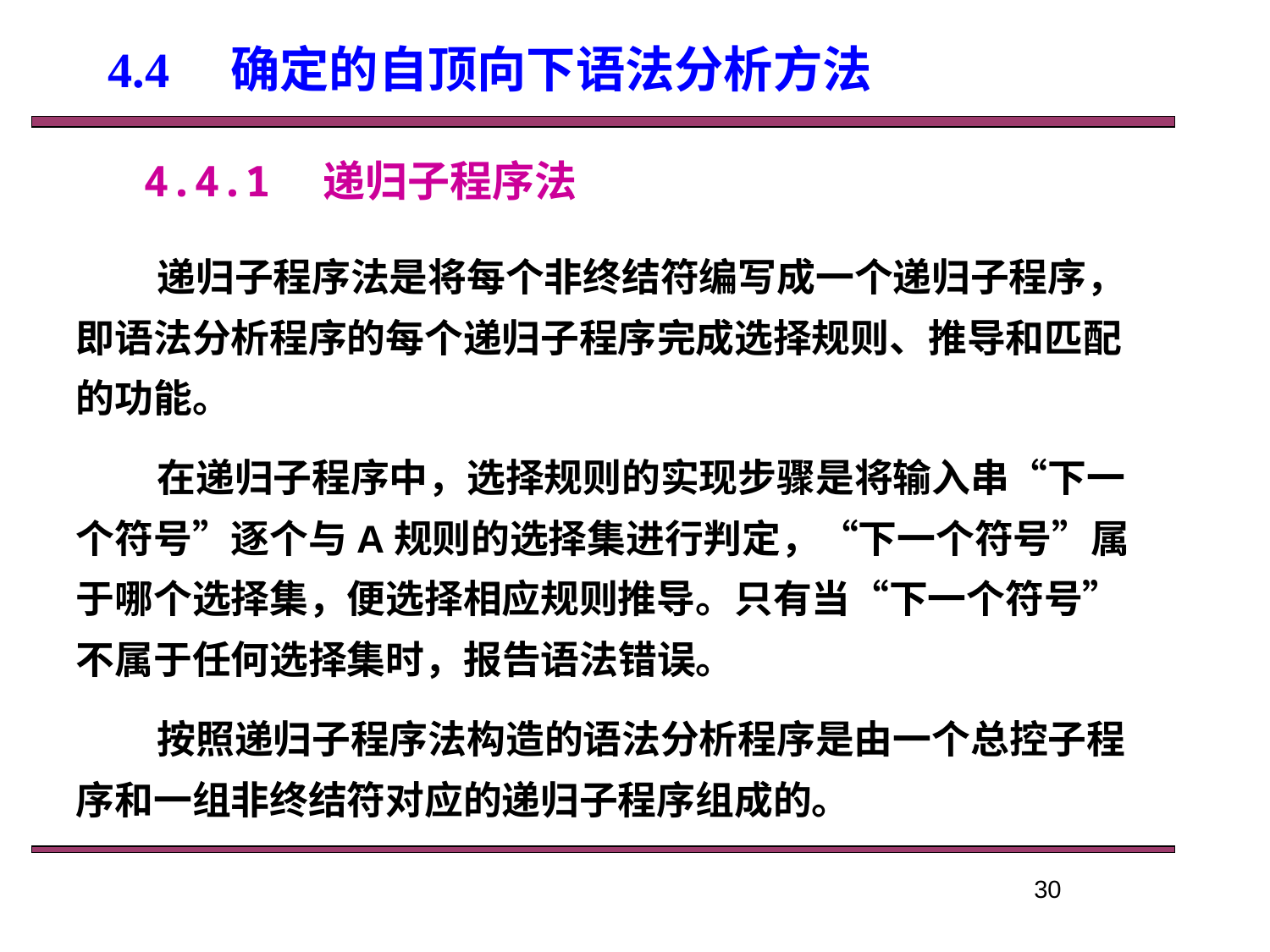

# 4.4　确定的自顶向下语法分析方法
4.4.1　递归子程序法
递归子程序法是将每个非终结符编写成一个递归子程序，即语法分析程序的每个递归子程序完成选择规则、推导和匹配的功能。
在递归子程序中，选择规则的实现步骤是将输入串“下一个符号”逐个与A规则的选择集进行判定，“下一个符号”属于哪个选择集，便选择相应规则推导。只有当“下一个符号”不属于任何选择集时，报告语法错误。
按照递归子程序法构造的语法分析程序是由一个总控子程序和一组非终结符对应的递归子程序组成的。
30